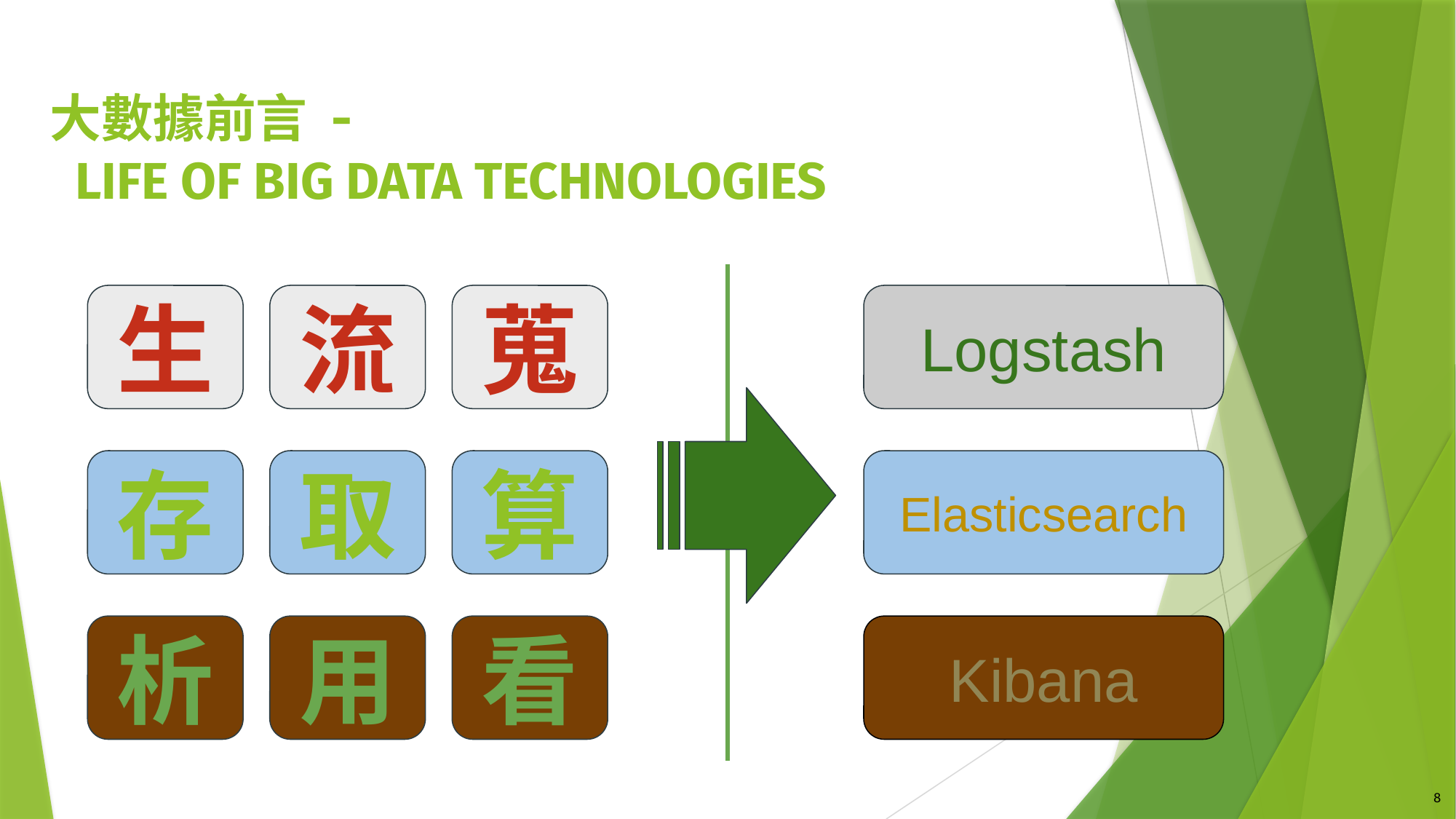

# 大數據前言 - Life of Big Data Technologies
Logstash
生
流
蒐

Elasticsearch
存
取
算
Kibana
析
用
看
8